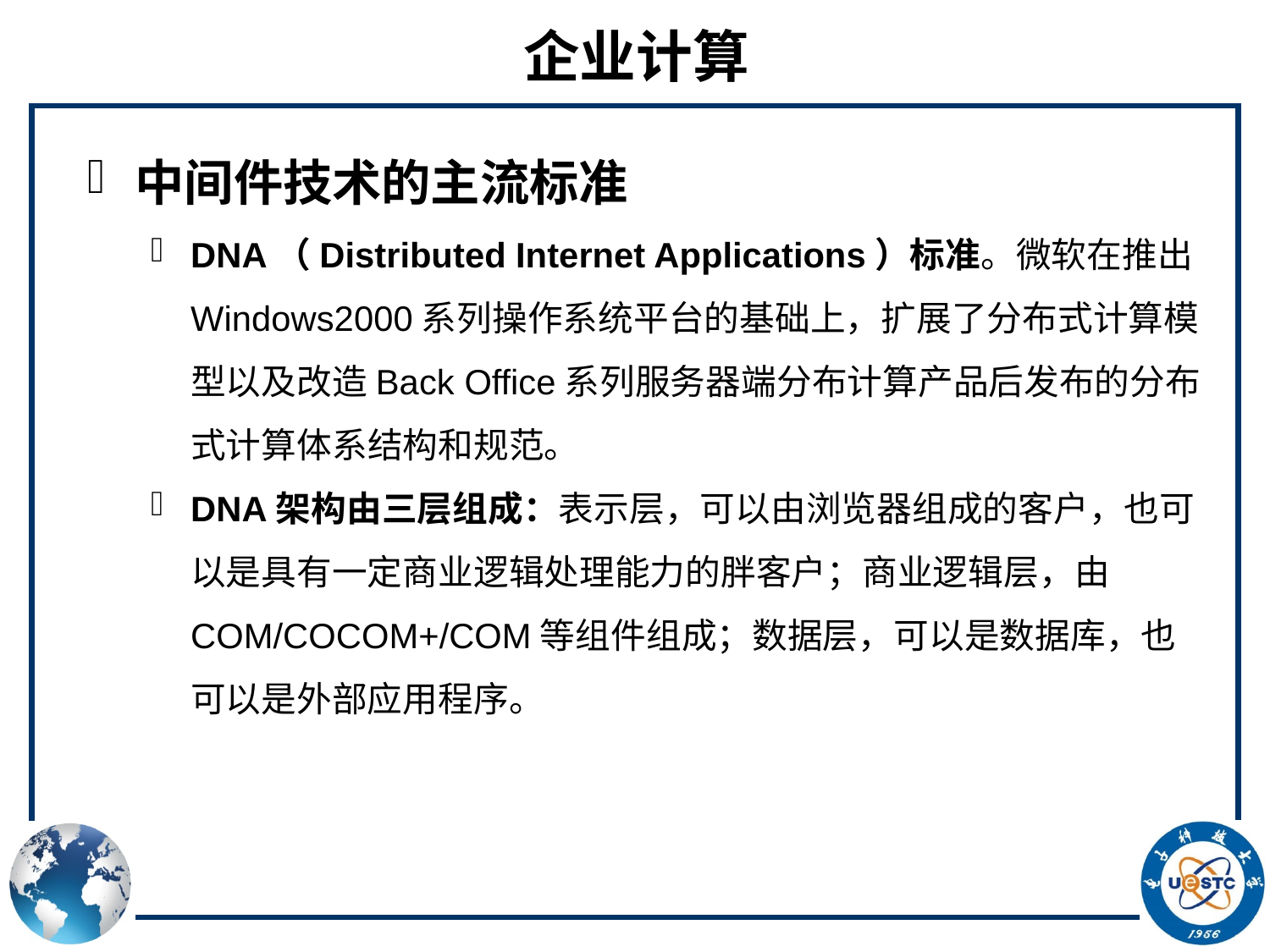

# 企业计算
中间件技术的主流标准
DNA（Distributed Internet Applications）标准。微软在推出Windows2000系列操作系统平台的基础上，扩展了分布式计算模型以及改造Back Office系列服务器端分布计算产品后发布的分布式计算体系结构和规范。
DNA架构由三层组成：表示层，可以由浏览器组成的客户，也可以是具有一定商业逻辑处理能力的胖客户；商业逻辑层，由COM/COCOM+/COM等组件组成；数据层，可以是数据库，也可以是外部应用程序。